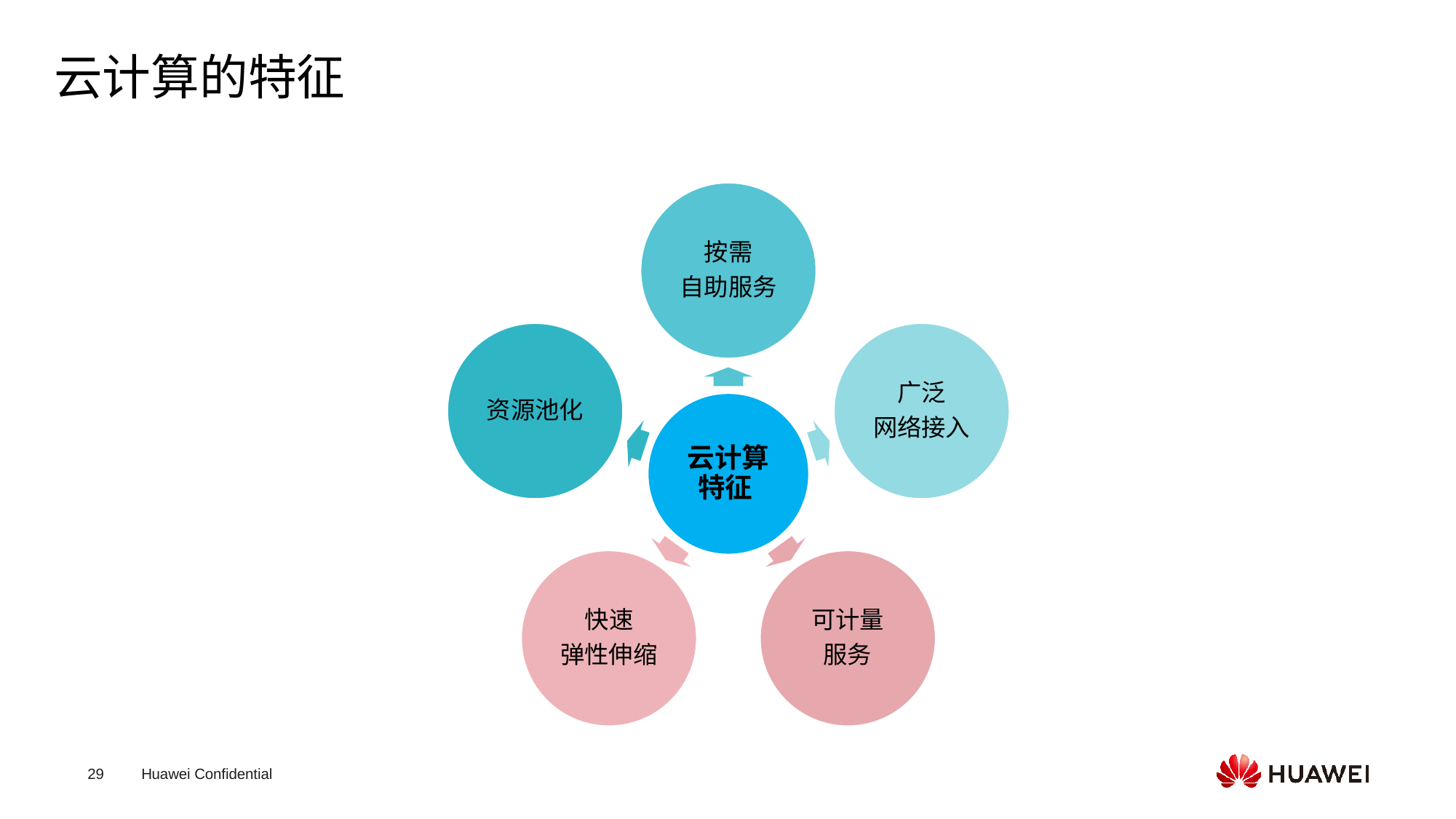

# 云计算的特征
按需
自助服务
资源池化
广泛
网络接入

云计算特征

快速
弹性伸缩
可计量
服务